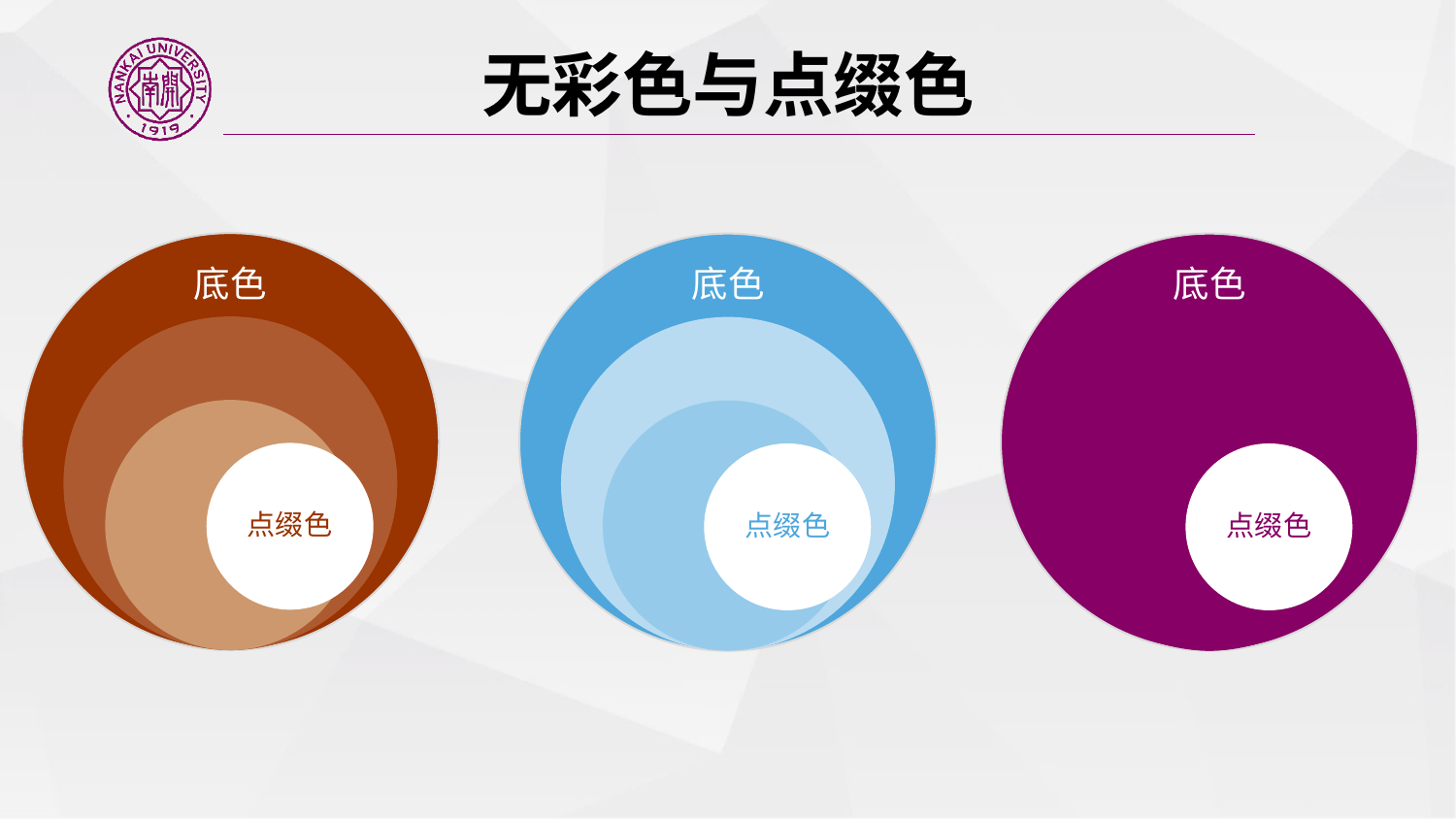

# 无彩色与点缀色
底色

点缀色
底色

点缀色
底色

点缀色